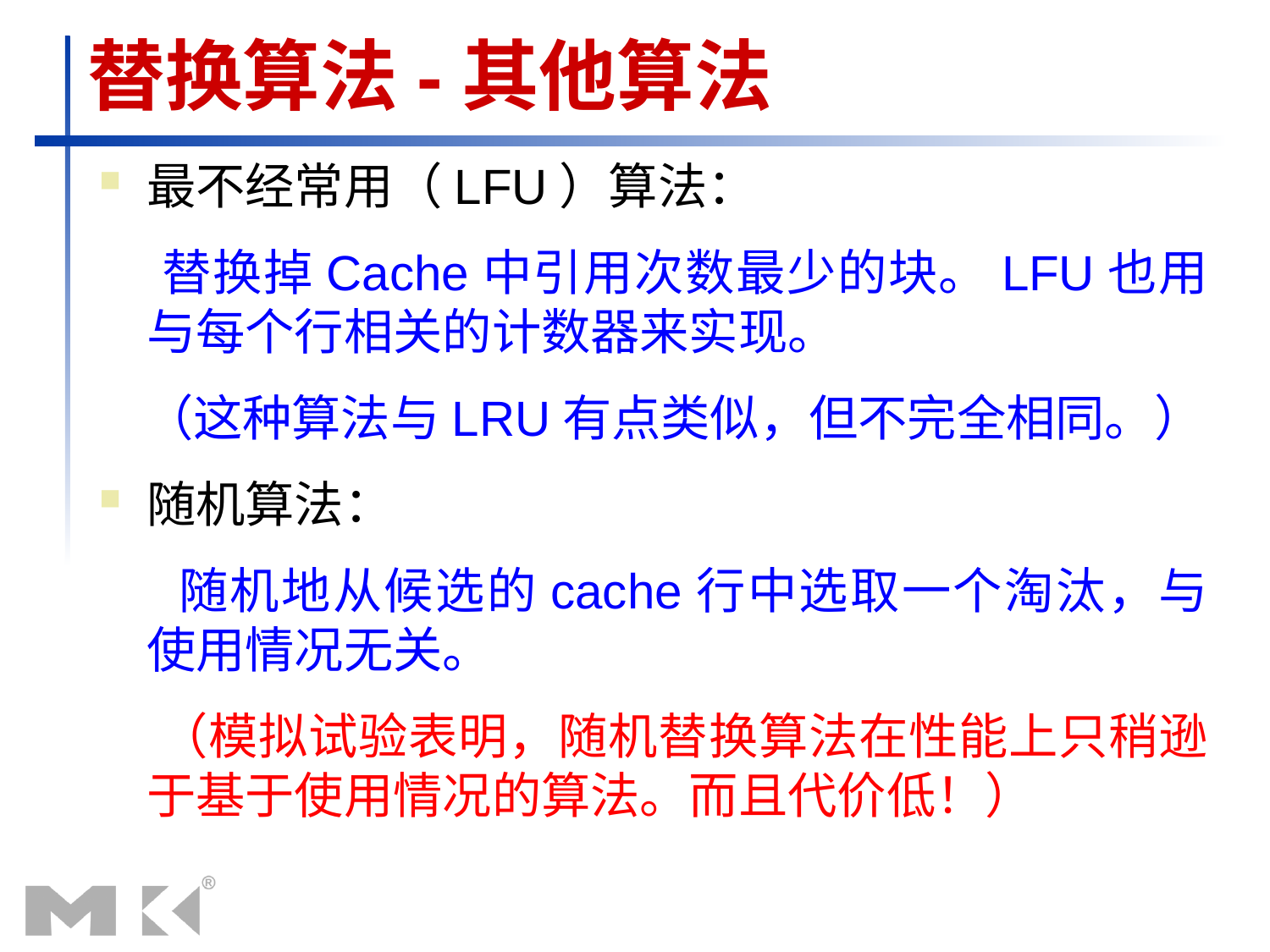

# 替换算法-其他算法
最不经常用（LFU）算法：
    替换掉Cache中引用次数最少的块。LFU也用与每个行相关的计数器来实现。
   （这种算法与LRU有点类似，但不完全相同。）
随机算法：
     随机地从候选的cache行中选取一个淘汰，与使用情况无关。
    （模拟试验表明，随机替换算法在性能上只稍逊于基于使用情况的算法。而且代价低！）